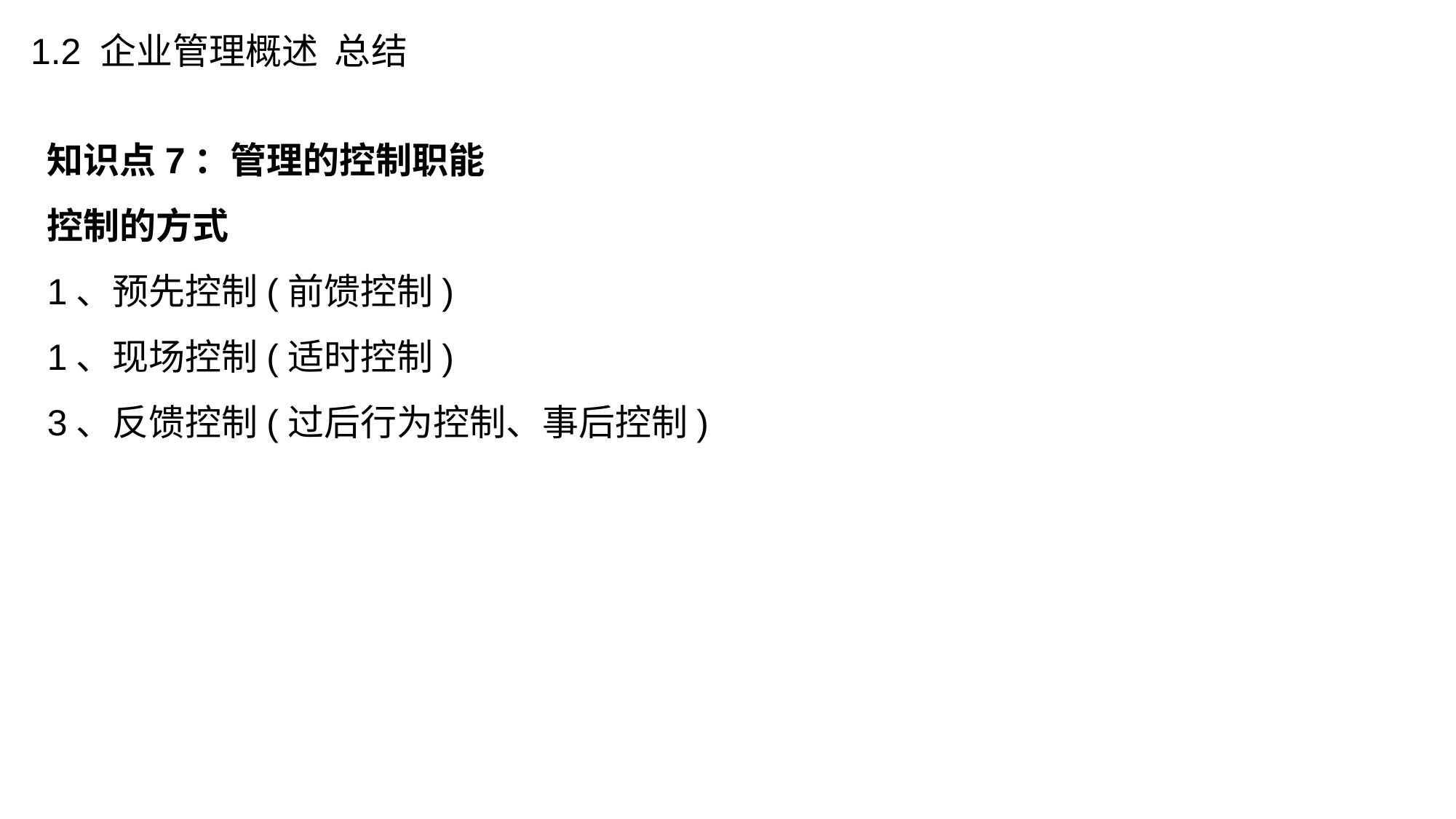

1.2 企业管理概述  总结
知识点7：管理的控制职能
控制的方式
1、预先控制(前馈控制)
1、现场控制(适时控制)
3、反馈控制(过后行为控制、事后控制)